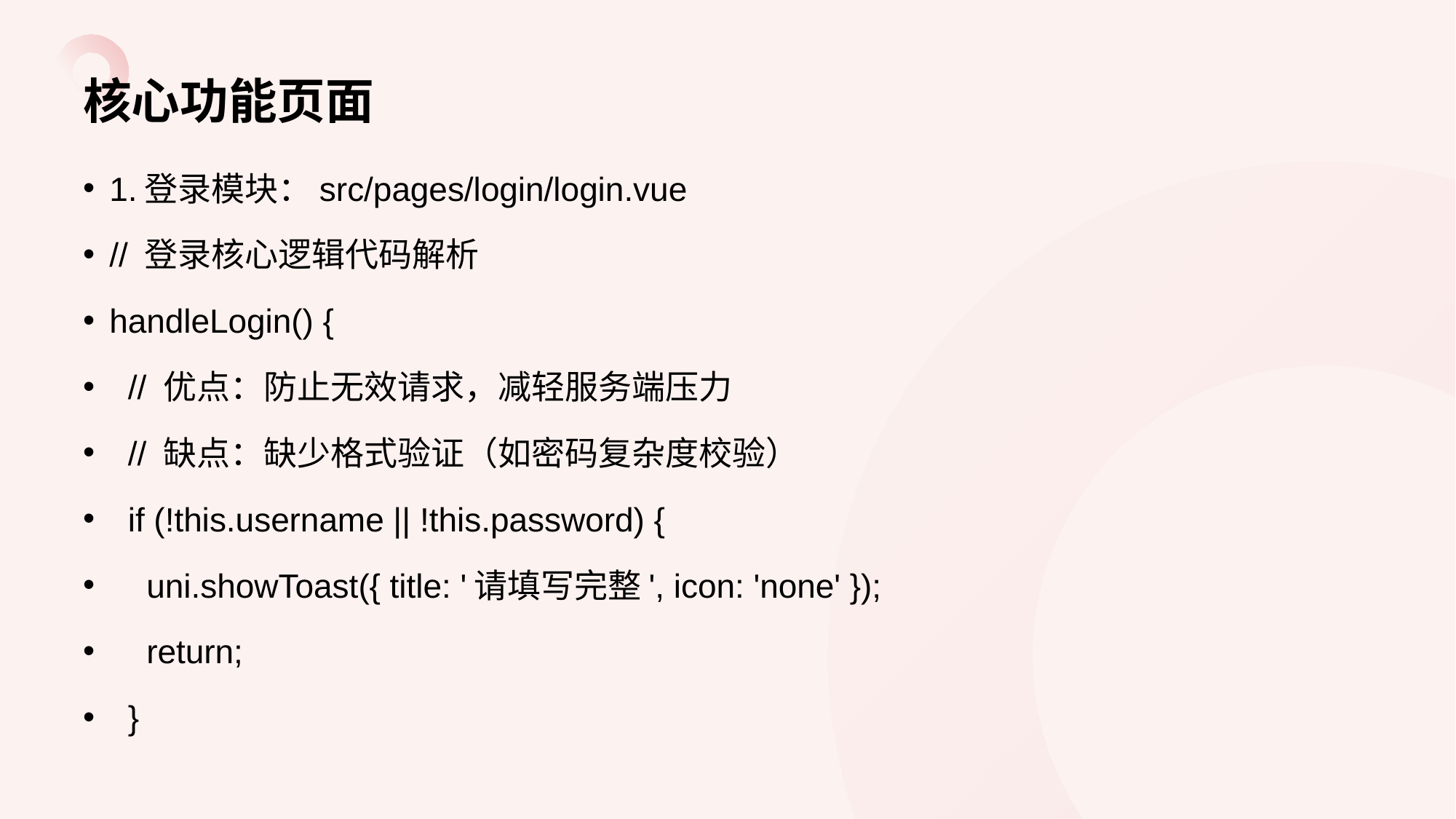

# 核心功能页面
1.登录模块：src/pages/login/login.vue
// 登录核心逻辑代码解析
handleLogin() {
  // 优点：防止无效请求，减轻服务端压力
  // 缺点：缺少格式验证（如密码复杂度校验）
  if (!this.username || !this.password) {
    uni.showToast({ title: '请填写完整', icon: 'none' });
    return;
  }